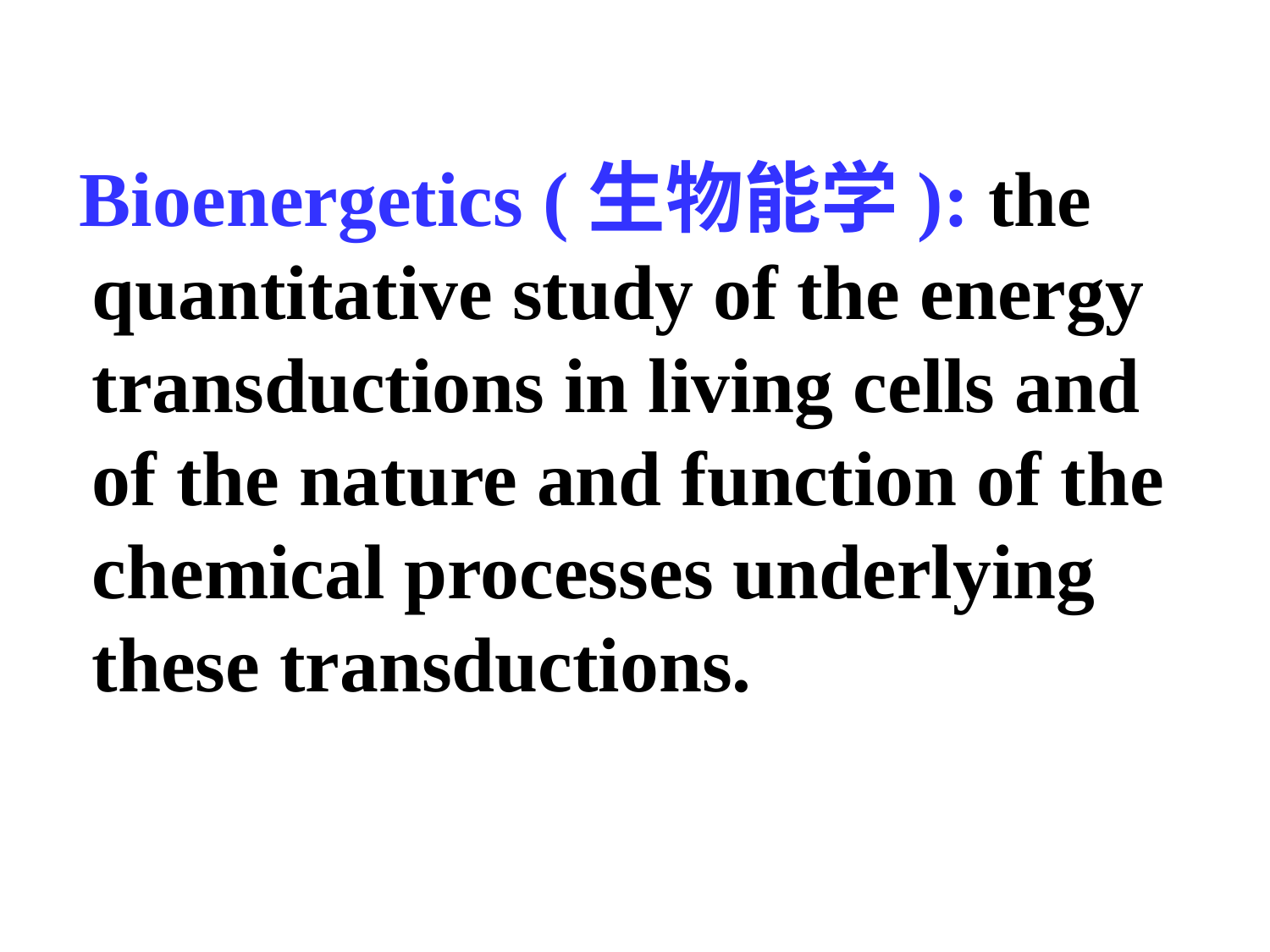

#

  Bioenergetics (生物能学): the   quantitative study of the energy transductions in living cells and of the nature and function of the chemical processes underlying these transductions.